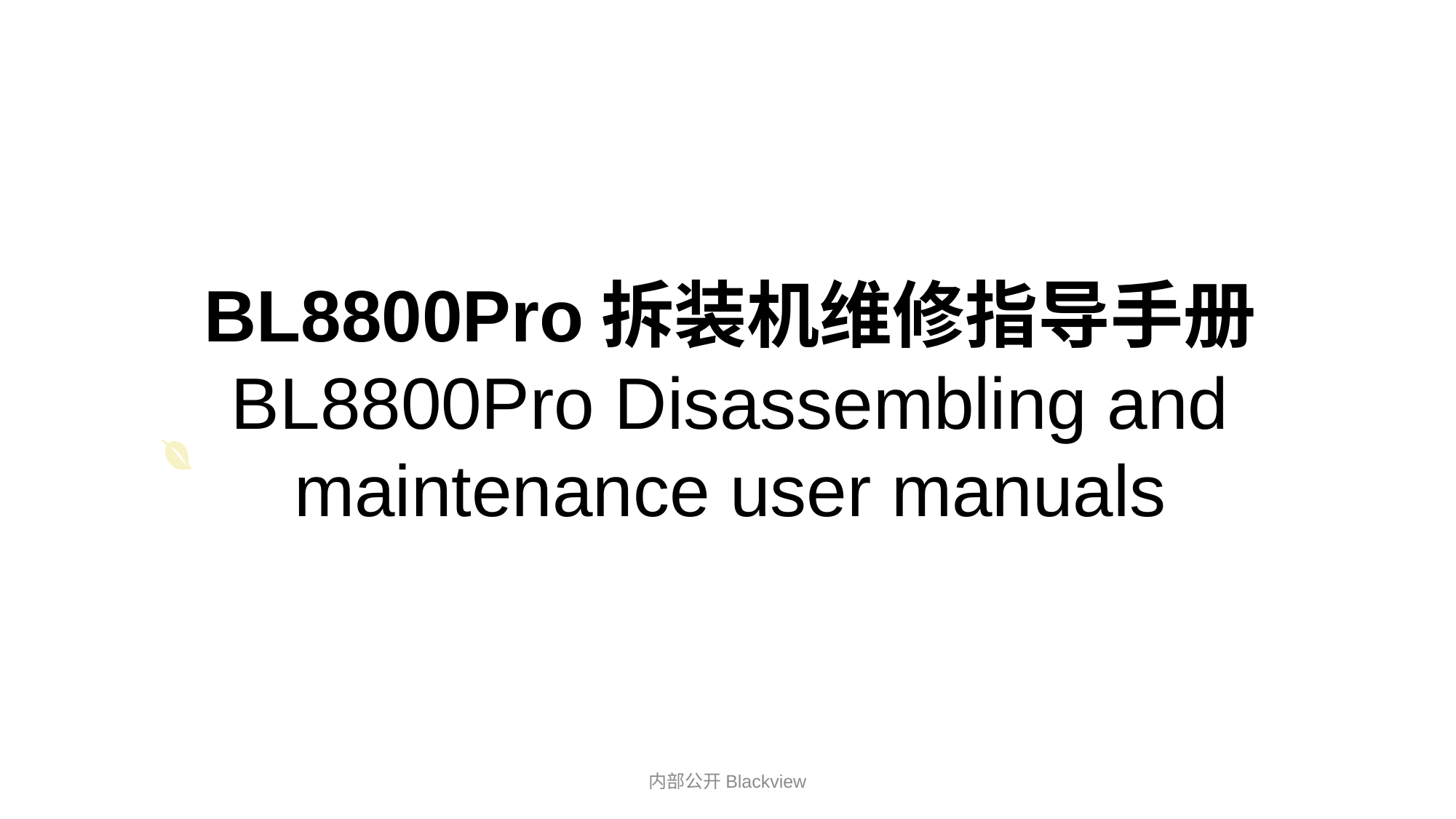

BL8800Pro拆装机维修指导手册
BL8800Pro Disassembling and maintenance user manuals

1
内部公开Blackview